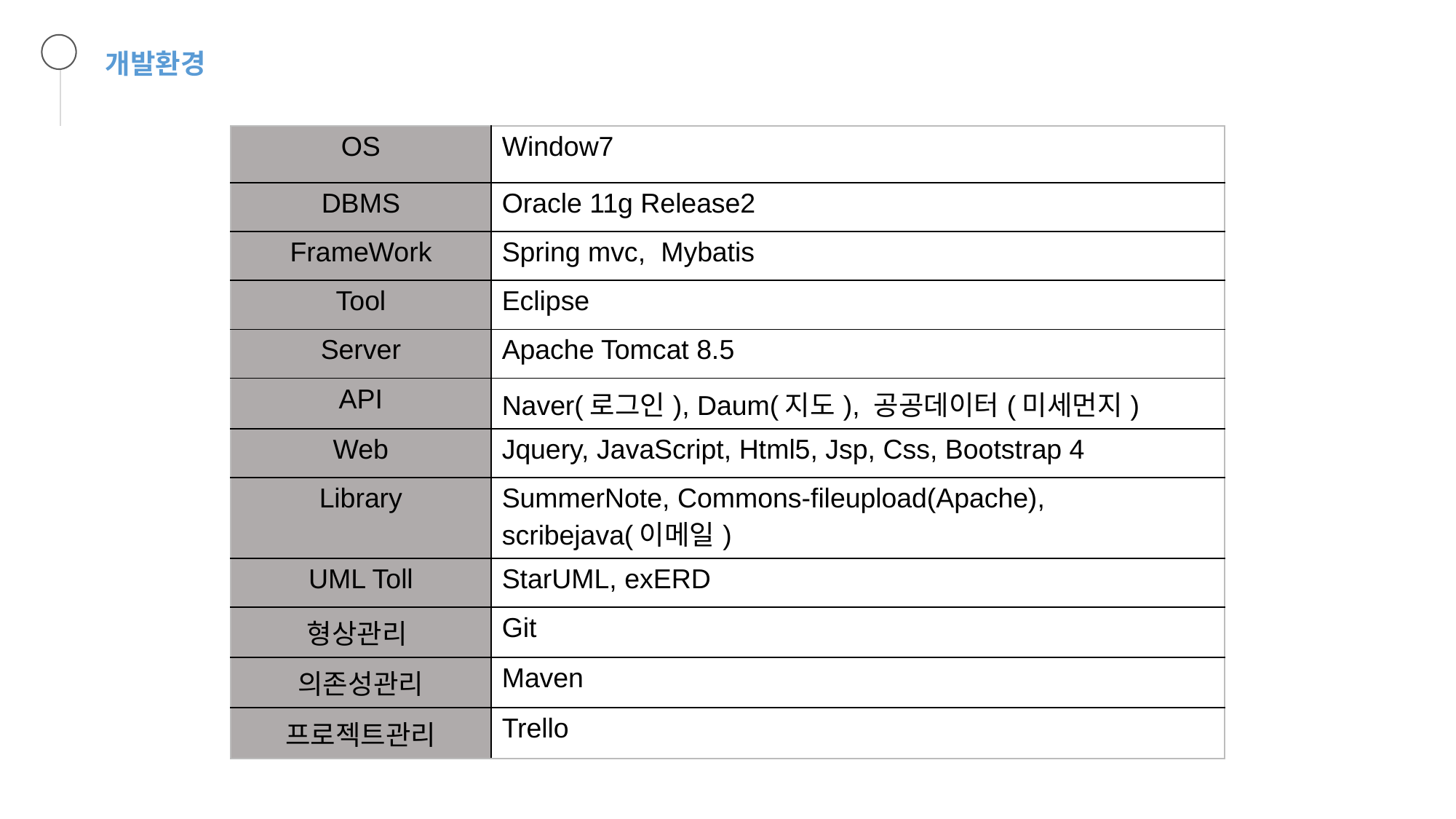

개발환경

| OS | Window7 |
| --- | --- |
| DBMS | Oracle 11g Release2 |
| FrameWork | Spring mvc, Mybatis |
| Tool | Eclipse |
| Server | Apache Tomcat 8.5 |
| API | Naver(로그인), Daum(지도), 공공데이터(미세먼지) |
| Web | Jquery, JavaScript, Html5, Jsp, Css, Bootstrap 4 |
| Library | SummerNote, Commons-fileupload(Apache), scribejava(이메일) |
| UML Toll | StarUML, exERD |
| 형상관리 | Git |
| 의존성관리 | Maven |
| 프로젝트관리 | Trello |